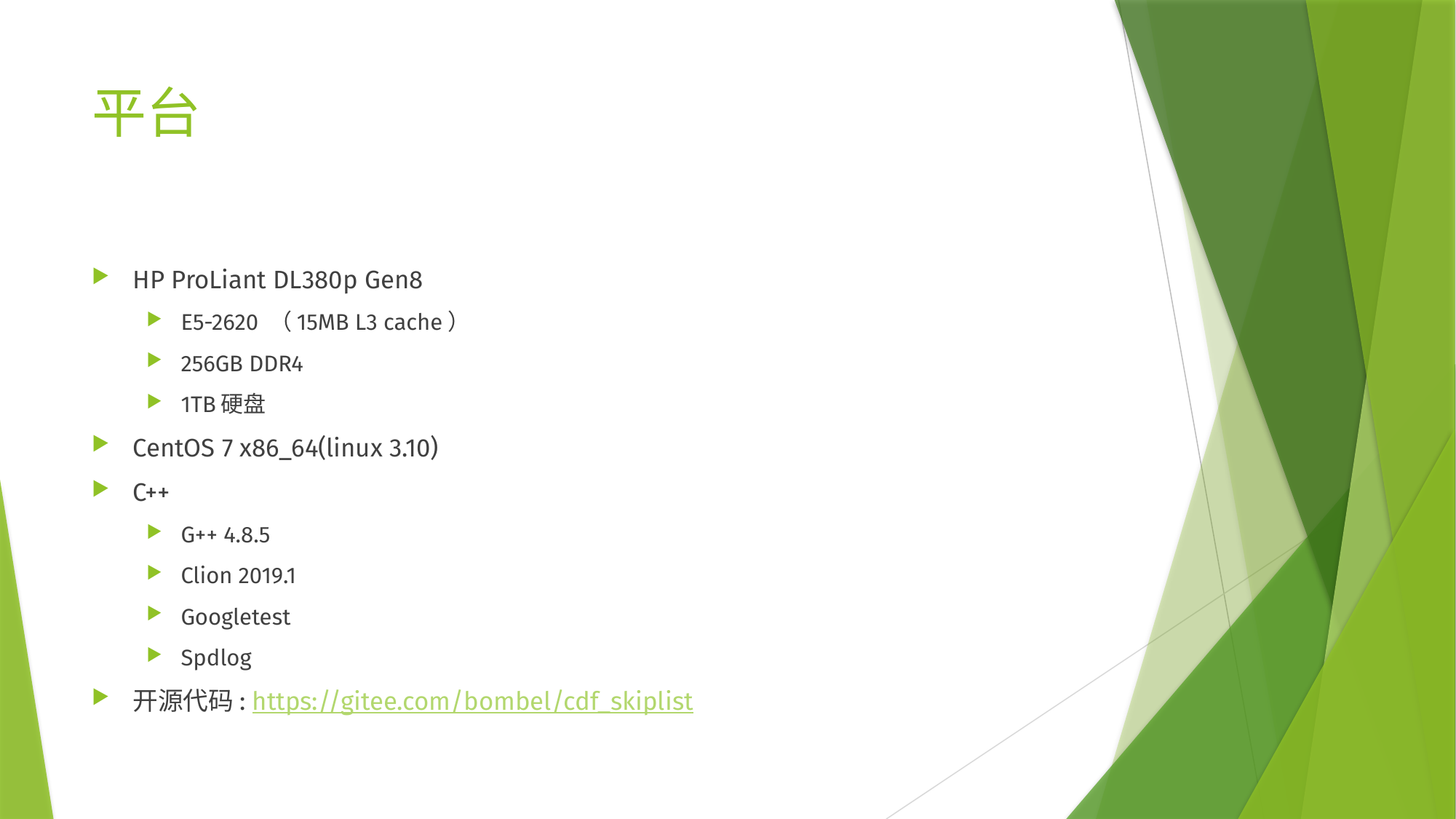

# 平台
HP ProLiant DL380p Gen8
E5-2620 （15MB L3 cache）
256GB DDR4
1TB硬盘
CentOS 7 x86_64(linux 3.10)
C++
G++ 4.8.5
Clion 2019.1
Googletest
Spdlog
开源代码: https://gitee.com/bombel/cdf_skiplist